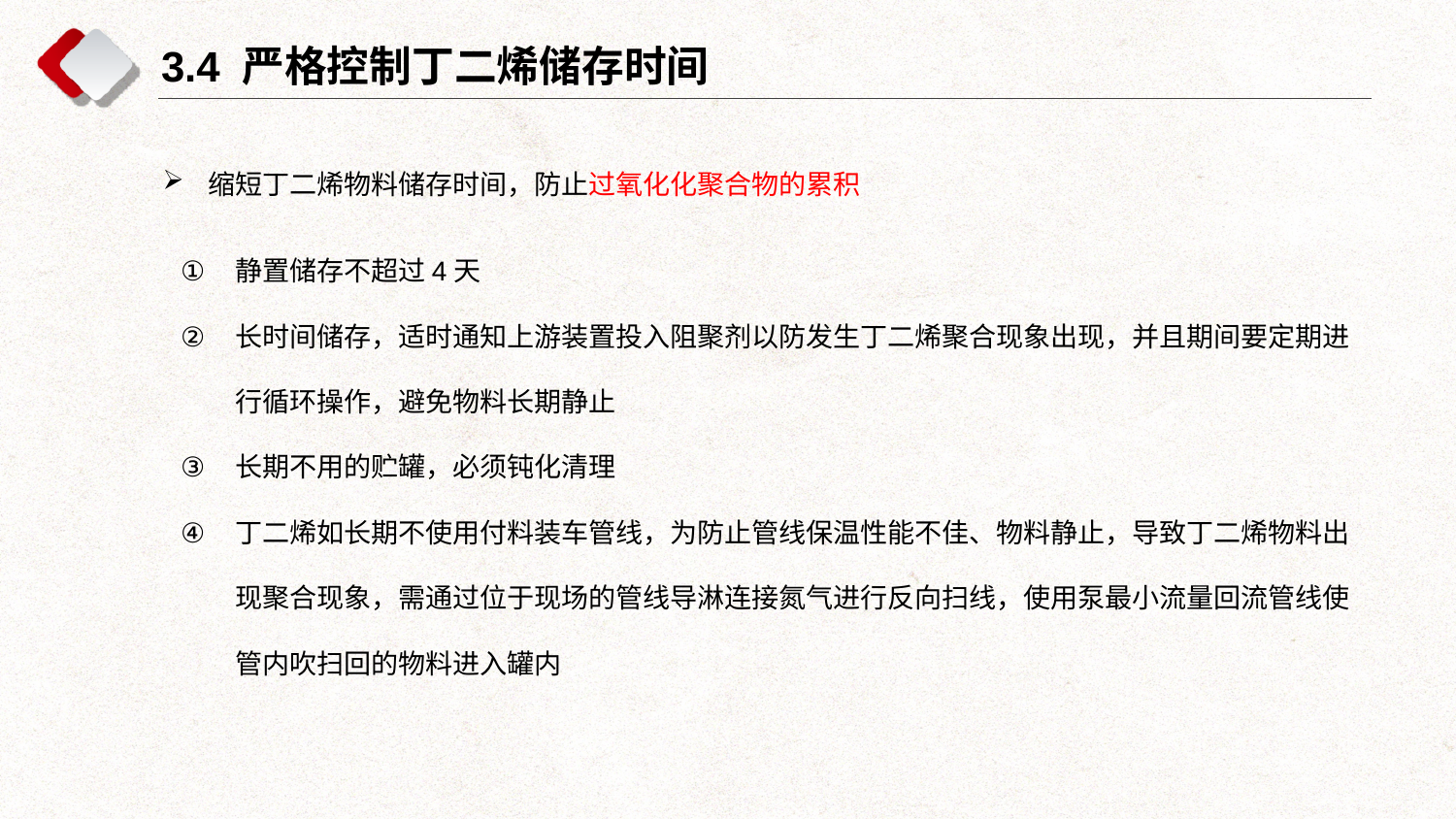

3.4 严格控制丁二烯储存时间
缩短丁二烯物料储存时间，防止过氧化化聚合物的累积
静置储存不超过4天
长时间储存，适时通知上游装置投入阻聚剂以防发生丁二烯聚合现象出现，并且期间要定期进行循环操作，避免物料长期静止
长期不用的贮罐，必须钝化清理
丁二烯如长期不使用付料装车管线，为防止管线保温性能不佳、物料静止，导致丁二烯物料出现聚合现象，需通过位于现场的管线导淋连接氮气进行反向扫线，使用泵最小流量回流管线使管内吹扫回的物料进入罐内